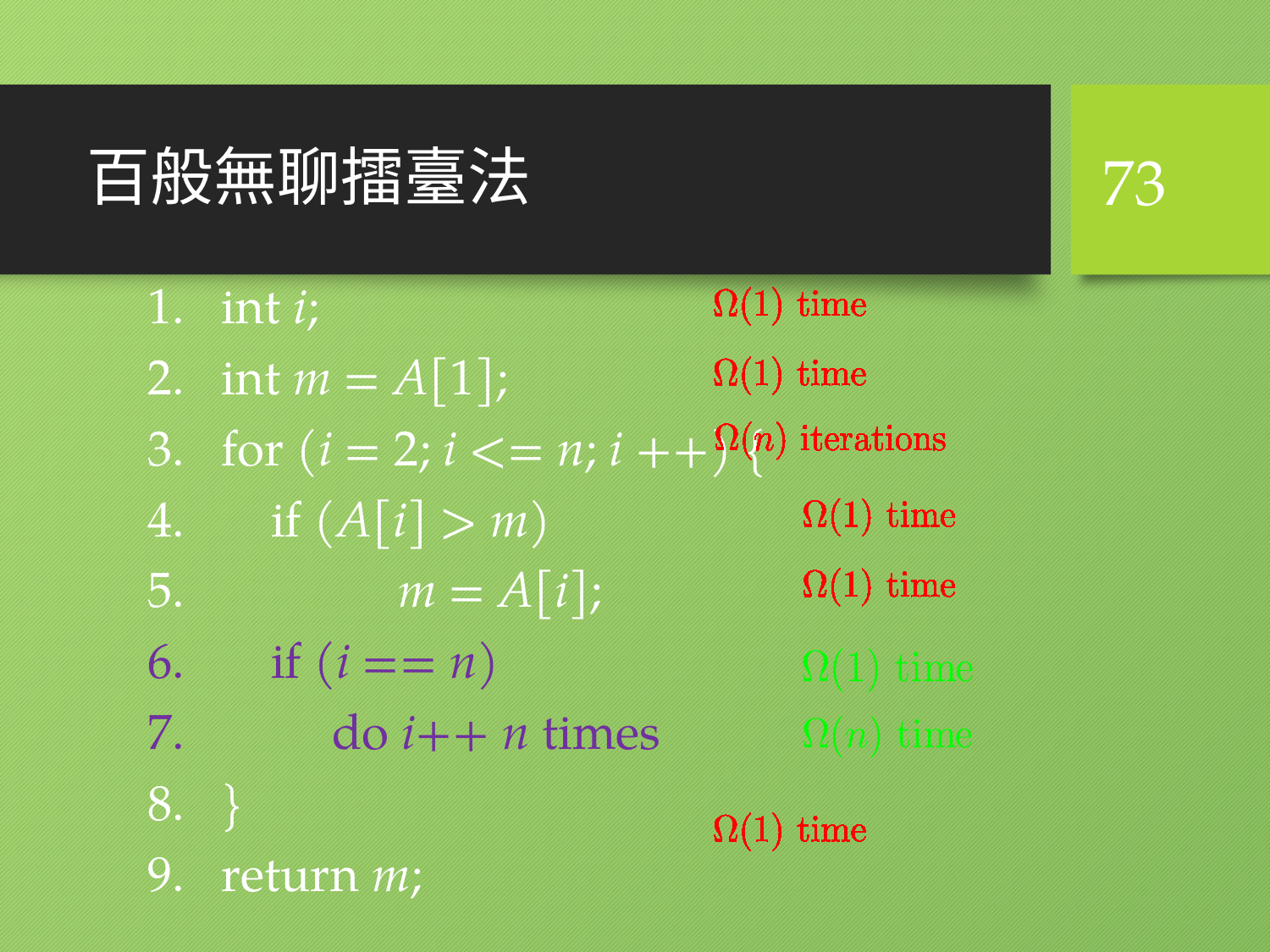

# 百般無聊擂臺法
73
int i;
int m = A[1];
for (i = 2; i <= n; i ++) {
    if (A[i] > m)
	    m = A[i];
    if (i == n)
         do i++ n times
}
return m;